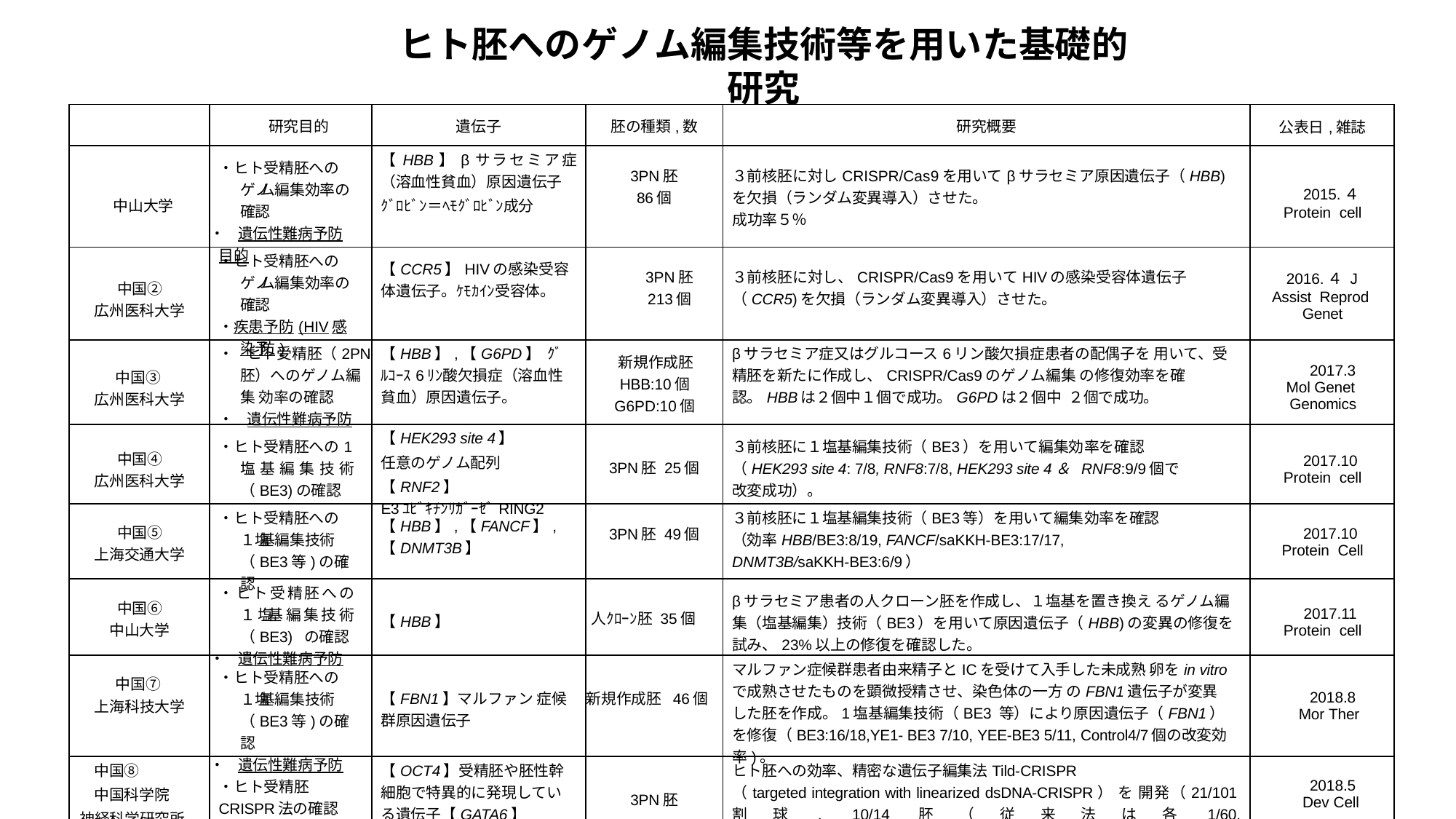

# ヒト胚へのゲノム編集技術等を用いた基礎的研究
|  | 研究目的 | 遺伝子 | 胚の種類,数 | 研究概要 | 公表日,雑誌 |
| --- | --- | --- | --- | --- | --- |
| 中山大学 | ・ヒト受精胚へのゲノ ム編集効率の確認 ・遺伝性難病予防目的 | 【HBB】βサラセミア症（溶血性貧血）原因遺伝子 ｸﾞﾛﾋﾞﾝ＝ﾍﾓｸﾞﾛﾋﾞﾝ成分 | 3PN胚 86個 | ３前核胚に対しCRISPR/Cas9を用いてβサラセミア原因遺伝子（HBB)を欠損（ランダム変異導入）させた。 成功率５％ | 2015.４ Protein cell |
| 中国② 広州医科大学 | ・ヒト受精胚へのゲノ ム編集効率の確認 ・疾患予防(HIV感染予 防) | 【CCR5】HIVの感染受容体遺伝子。ｹﾓｶｲﾝ受容体。 | 3PN胚 213個 | ３前核胚に対し、CRISPR/Cas9を用いてHIVの感染受容体遺伝子（CCR5)を欠損（ランダム変異導入）させた。 | 2016.４ J Assist Reprod Genet |
| 中国③ 広州医科大学 | ・ヒト受精胚（2PN 胚）へのゲノム編集 効率の確認 ・遺伝性難病予防 | 【HBB】,【G6PD】 ｸﾞﾙｺｰｽ6ﾘﾝ酸欠損症（溶血性貧血）原因遺伝子。 | 新規作成胚 HBB:10個 G6PD:10個 | βサラセミア症又はグルコース6リン酸欠損症患者の配偶子を 用いて、受精胚を新たに作成し、CRISPR/Cas9のゲノム編集 の修復効率を確認。HBBは２個中１個で成功。G6PDは２個中 ２個で成功。 | 2017.3 Mol Genet Genomics |
| 中国④ 広州医科大学 | ・ヒト受精胚への1塩基編集技術（BE3)の確認 | 【HEK293 site 4】 任意のゲノム配列 【RNF2】 E3ﾕﾋﾞｷﾁﾝﾘｶﾞｰｾﾞRING2 | 3PN胚 25個 | ３前核胚に１塩基編集技術（BE3）を用いて編集効率を確認 （HEK293 site 4: 7/8, RNF8:7/8, HEK293 site 4＆ RNF8:9/9個で改変成功）。 | 2017.10 Protein cell |
| 中国⑤ 上海交通大学 | ・ヒト受精胚への１塩 基編集技術（BE3等)の確認 | 【HBB】,【FANCF】, 【DNMT3B】 | 3PN胚 49個 | ３前核胚に１塩基編集技術（BE3等）を用いて編集効率を確認 （効率HBB/BE3:8/19, FANCF/saKKH-BE3:17/17, DNMT3B/saKKH-BE3:6/9） | 2017.10 Protein Cell |
| 中国⑥ 中山大学 | ・ヒト受精胚への１塩 基編集技術（BE3) の確認 ・遺伝性難病予防 | 【HBB】 | 人ｸﾛｰﾝ胚 35個 | βサラセミア患者の人クローン胚を作成し、１塩基を置き換え るゲノム編集（塩基編集）技術（BE3）を用いて原因遺伝子（HBB)の変異の修復を試み、23%以上の修復を確認した。 | 2017.11 Protein cell |
| 中国⑦ 上海科技大学 | ・ヒト受精胚への１塩 基編集技術（BE3等)の確認 ・遺伝性難病予防 | 【FBN1】マルファン 症候群原因遺伝子 | 新規作成胚 46個 | マルファン症候群患者由来精子とICを受けて入手した未成熟 卵をin vitroで成熟させたものを顕微授精させ、染色体の一方 のFBN1遺伝子が変異した胚を作成。1塩基編集技術（BE3 等）により原因遺伝子（FBN1）を修復（BE3:16/18,YE1- BE3 7/10, YEE-BE3 5/11, Control4/7個の改変効率)。 | 2018.8 Mor Ther |
| 中国⑧ 中国科学院 神経科学研究所 | ・ヒト受精胚 CRISPR法の確認 | 【OCT4】受精胚や胚性幹細胞で特異的に発現している遺伝子【GATA6】 | 3PN胚 | ヒト胚への効率、精密な遺伝子編集法Tild-CRISPR （targeted integration with linearized dsDNA-CRISPR） を 開発（21/101割球, 10/14胚（従来法は各1/60, 1/9）の改変効率。3PN胚のOCT4/GATA6同時編集は4/137割球）。 | 2018.5 Dev Cell |